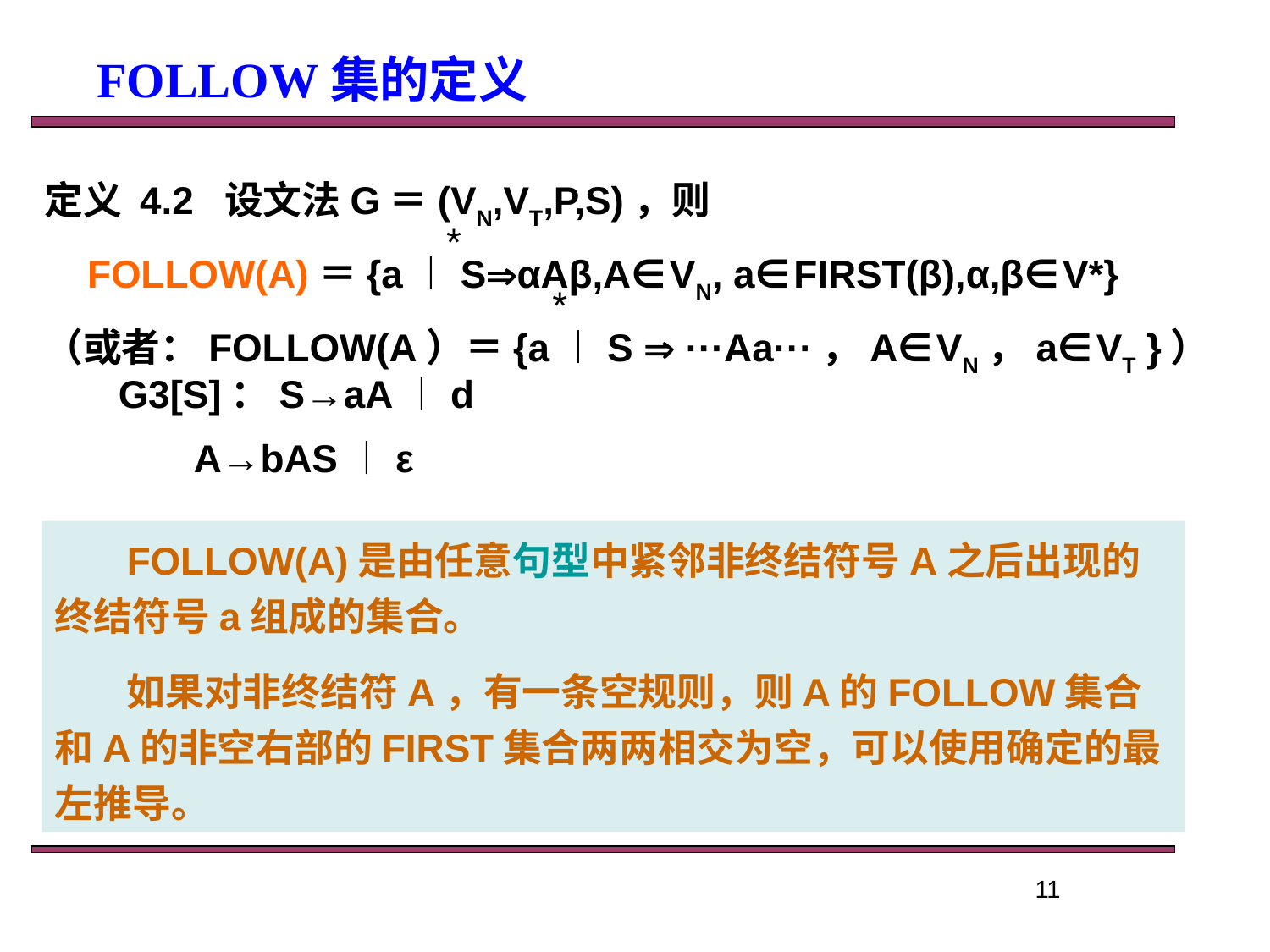

FOLLOW集的定义
定义 4.2  设文法G＝(VN,VT,P,S)，则
    FOLLOW(A)＝{a︱S⇒αAβ,A∈VN, a∈FIRST(β),α,β∈V*}
（或者：FOLLOW(A）＝{a︱S ⇒ ···Aa···，A∈VN，a∈VT }）
*
*
G3[S]：S→aA︱d
       A→bAS︱ε
FOLLOW(A)是由任意句型中紧邻非终结符号A之后出现的终结符号a组成的集合。
如果对非终结符A，有一条空规则，则A的FOLLOW集合和A的非空右部的FIRST集合两两相交为空，可以使用确定的最左推导。

11